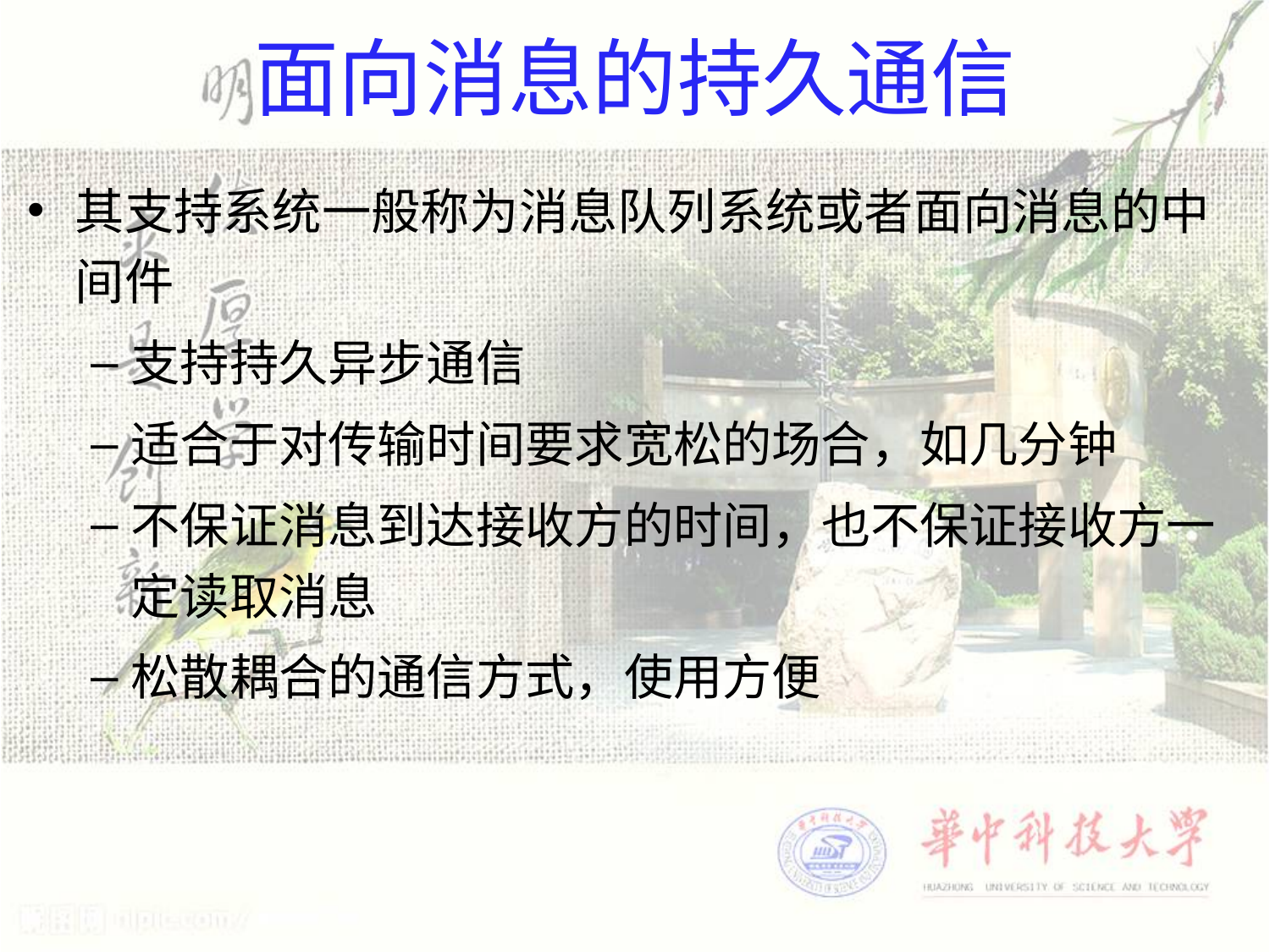

# 面向消息的持久通信
其支持系统一般称为消息队列系统或者面向消息的中间件
支持持久异步通信
适合于对传输时间要求宽松的场合，如几分钟
不保证消息到达接收方的时间，也不保证接收方一定读取消息
松散耦合的通信方式，使用方便